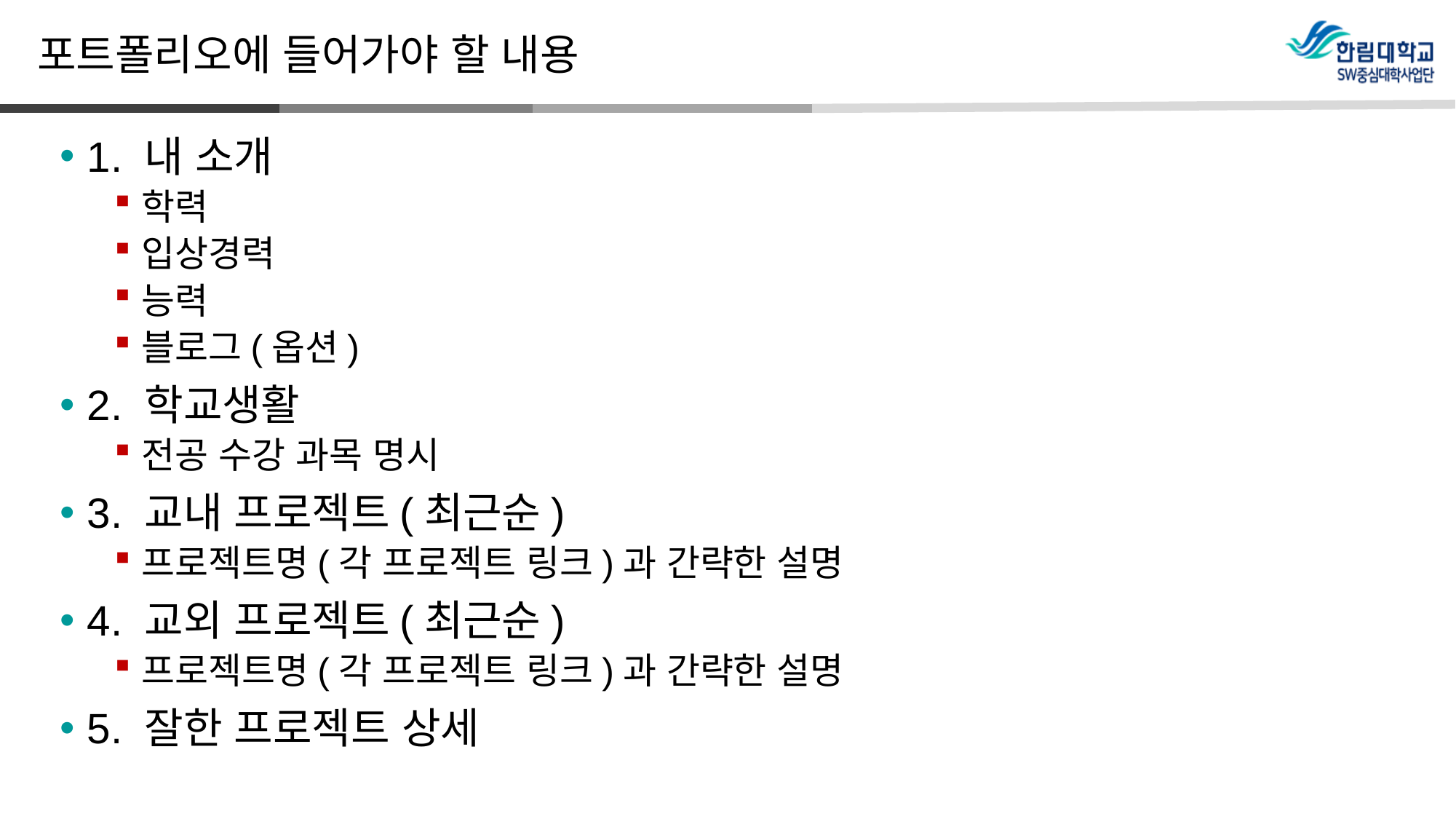

# 포트폴리오에 들어가야 할 내용
1. 내 소개
학력
입상경력
능력
블로그(옵션)
2. 학교생활
전공 수강 과목 명시
3. 교내 프로젝트(최근순)
프로젝트명(각 프로젝트 링크)과 간략한 설명
4. 교외 프로젝트(최근순)
프로젝트명(각 프로젝트 링크)과 간략한 설명
5. 잘한 프로젝트 상세